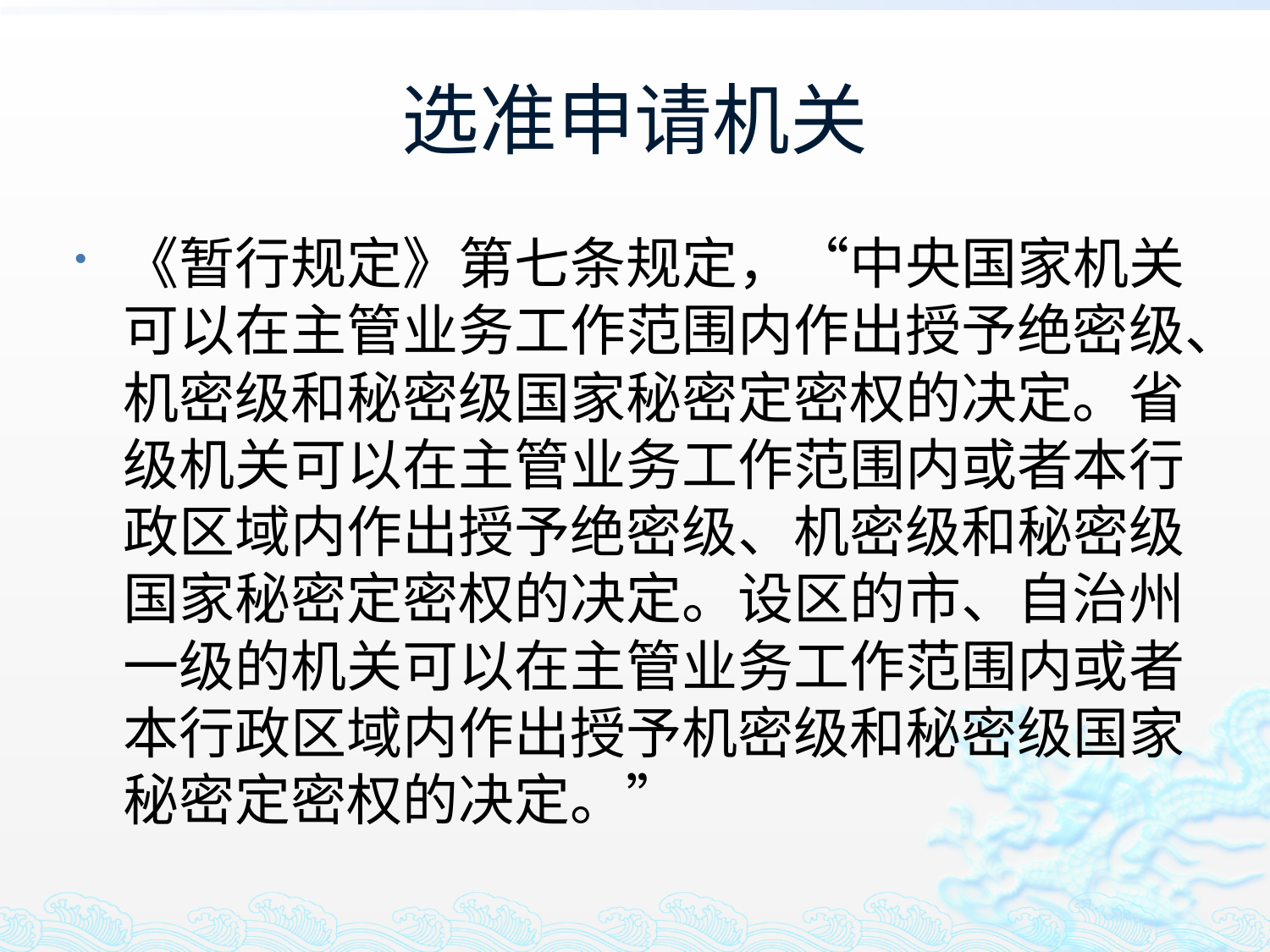

# 选准申请机关
《暂行规定》第七条规定，“中央国家机关可以在主管业务工作范围内作出授予绝密级、机密级和秘密级国家秘密定密权的决定。省级机关可以在主管业务工作范围内或者本行政区域内作出授予绝密级、机密级和秘密级国家秘密定密权的决定。设区的市、自治州一级的机关可以在主管业务工作范围内或者本行政区域内作出授予机密级和秘密级国家秘密定密权的决定。”